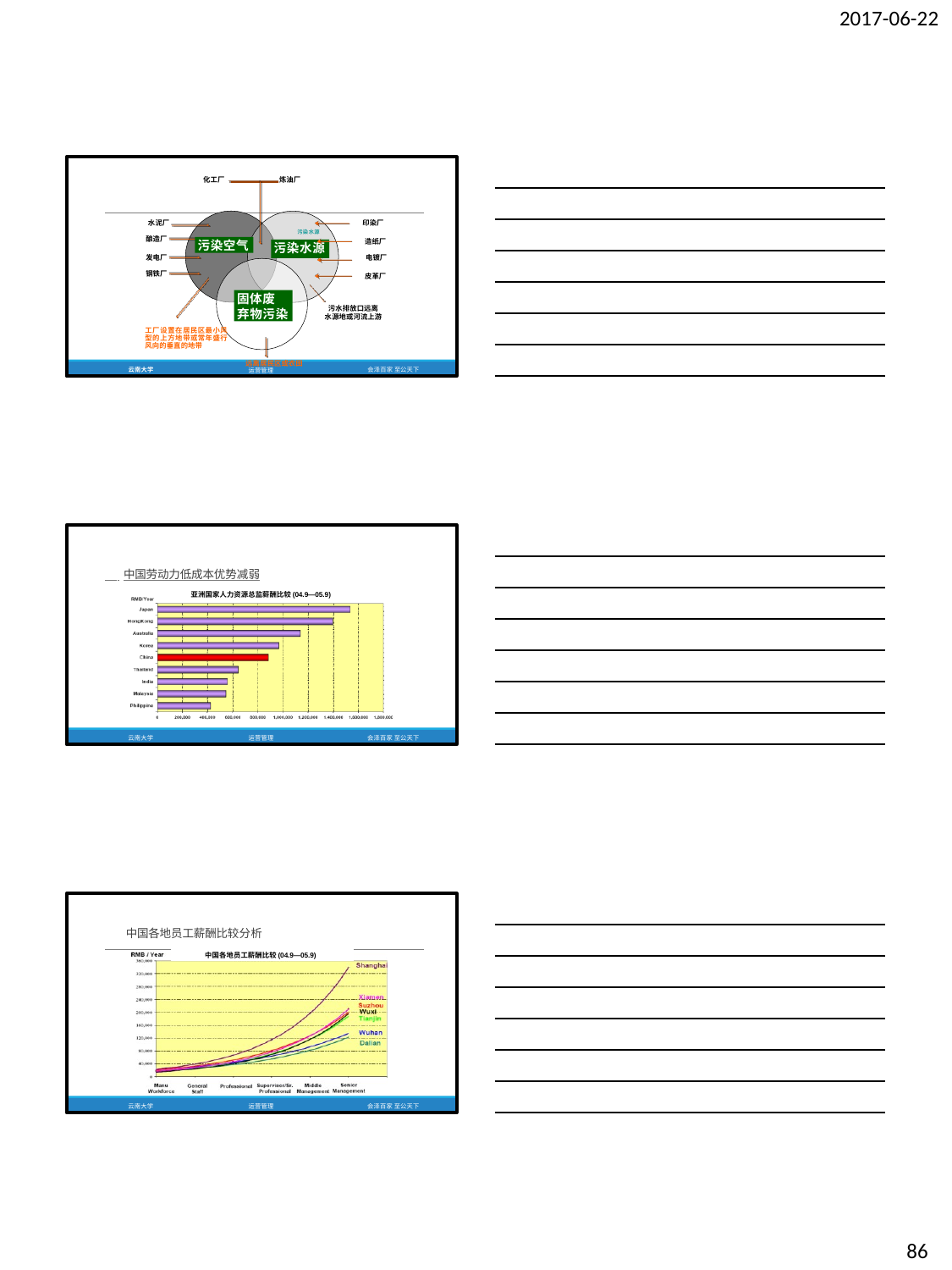

2017-06-22

化工厂	炼油厂

水泥厂
印染厂

污染水源
酿造厂

发电厂
造纸厂

污染空气

污染水源

电镀厂

钢铁厂

皮革厂

固体废 弃物污染
污水排放口远离 水源地或河流上游

工厂设置在居民区最小风 型的上方地带或常年盛行 风向的垂直的地带

远离居民区或农田
运营管理

云南大学
会泽百家 至公天下

      中国劳动力低成本优势减弱

亚洲国家人力资源总监薪酬比较(04.9—05.9)

云南大学
运营管理
会泽百家 至公天下

中国各地员工薪酬比较分析

中国各地员工薪酬比较(04.9—05.9)

云南大学
运营管理
会泽百家 至公天下

86